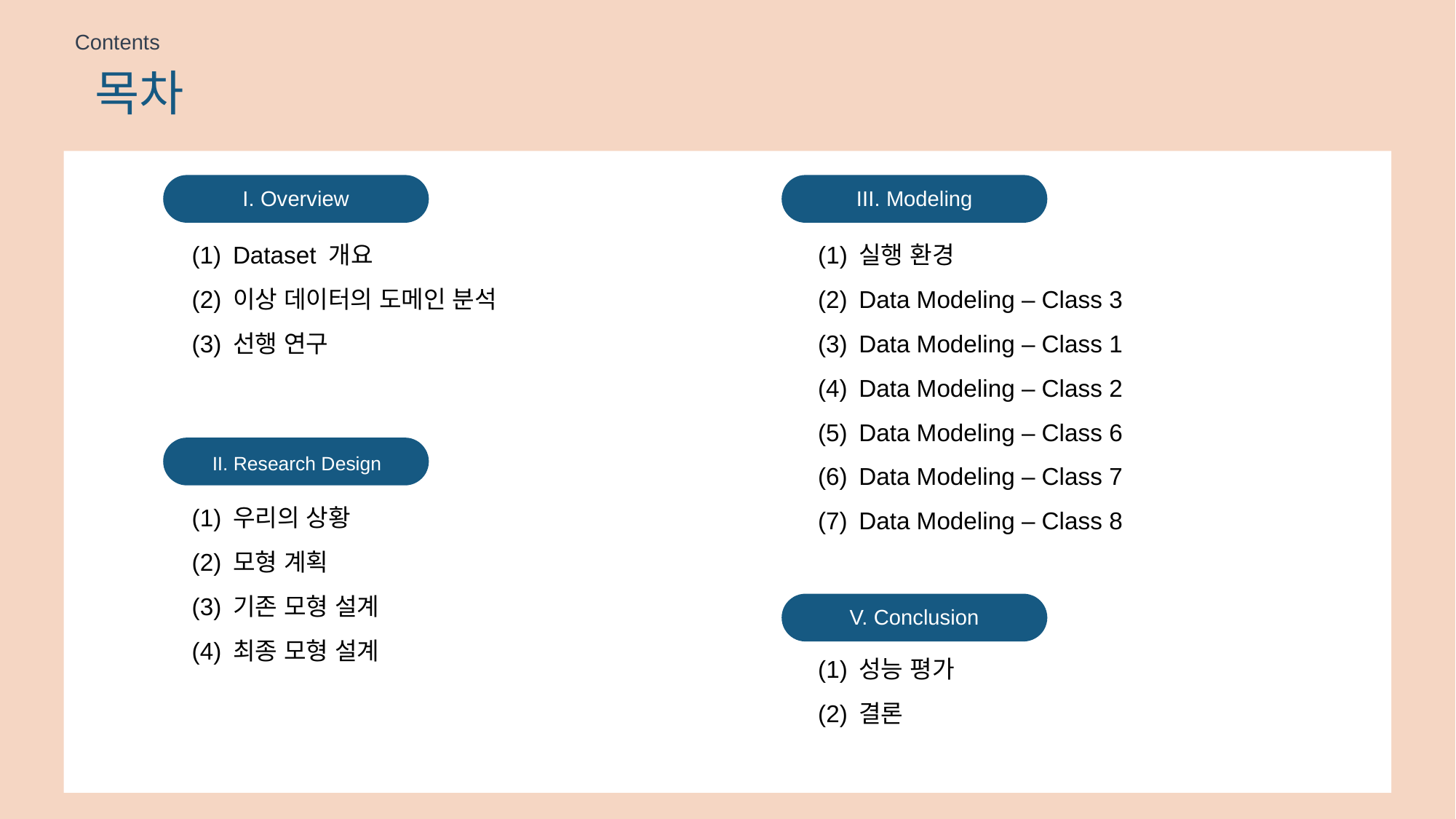

Contents
# 목차

I. Overview

III. Modeling
실행 환경
Data Modeling – Class 3
Data Modeling – Class 1
Data Modeling – Class 2
Data Modeling – Class 6
Data Modeling – Class 7
Data Modeling – Class 8
Dataset 개요
이상 데이터의 도메인 분석
선행 연구

II. Research Design
우리의 상황
모형 계획
기존 모형 설계
최종 모형 설계

V. Conclusion
성능 평가
결론